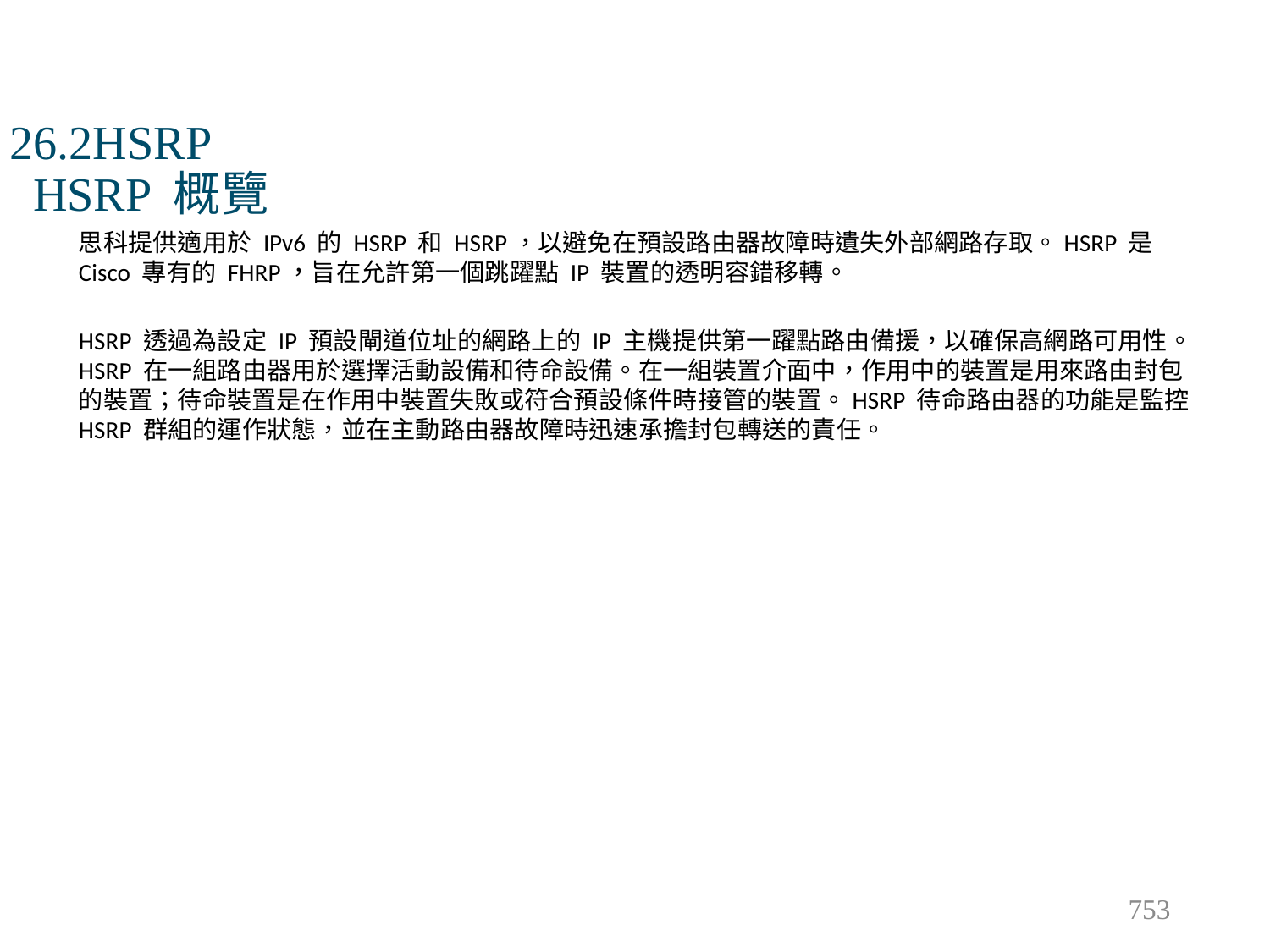

# 26.2HSRP HSRP 概覽
思科提供適用於 IPv6 的 HSRP 和 HSRP，以避免在預設路由器故障時遺失外部網路存取。HSRP 是 Cisco 專有的 FHRP，旨在允許第一個跳躍點 IP 裝置的透明容錯移轉。

HSRP 透過為設定 IP 預設閘道位址的網路上的 IP 主機提供第一躍點路由備援，以確保高網路可用性。HSRP 在一組路由器用於選擇活動設備和待命設備。在一組裝置介面中，作用中的裝置是用來路由封包的裝置；待命裝置是在作用中裝置失敗或符合預設條件時接管的裝置。HSRP 待命路由器的功能是監控 HSRP 群組的運作狀態，並在主動路由器故障時迅速承擔封包轉送的責任。

753